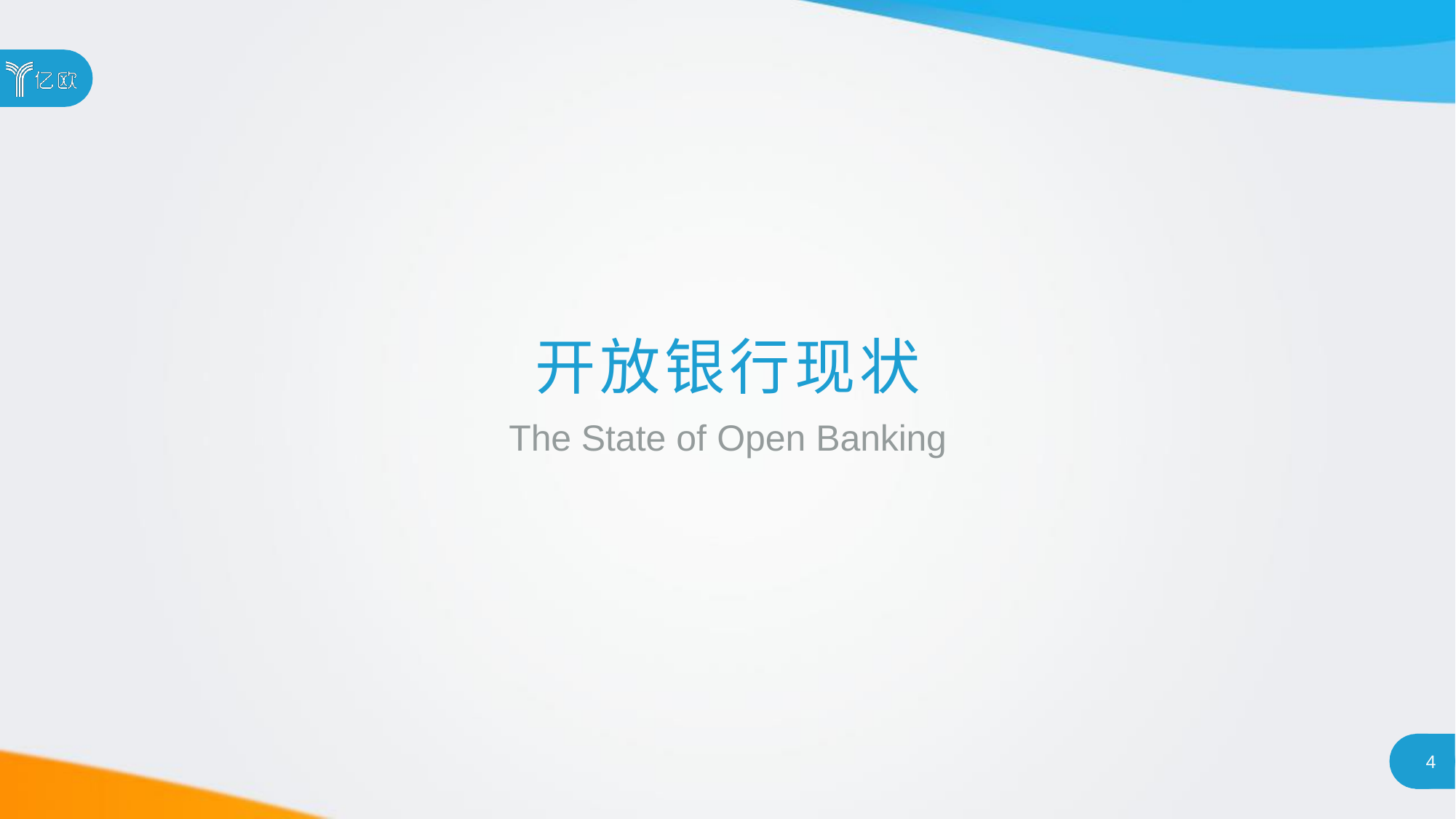

# 开放银行现状
The State of Open Banking
4